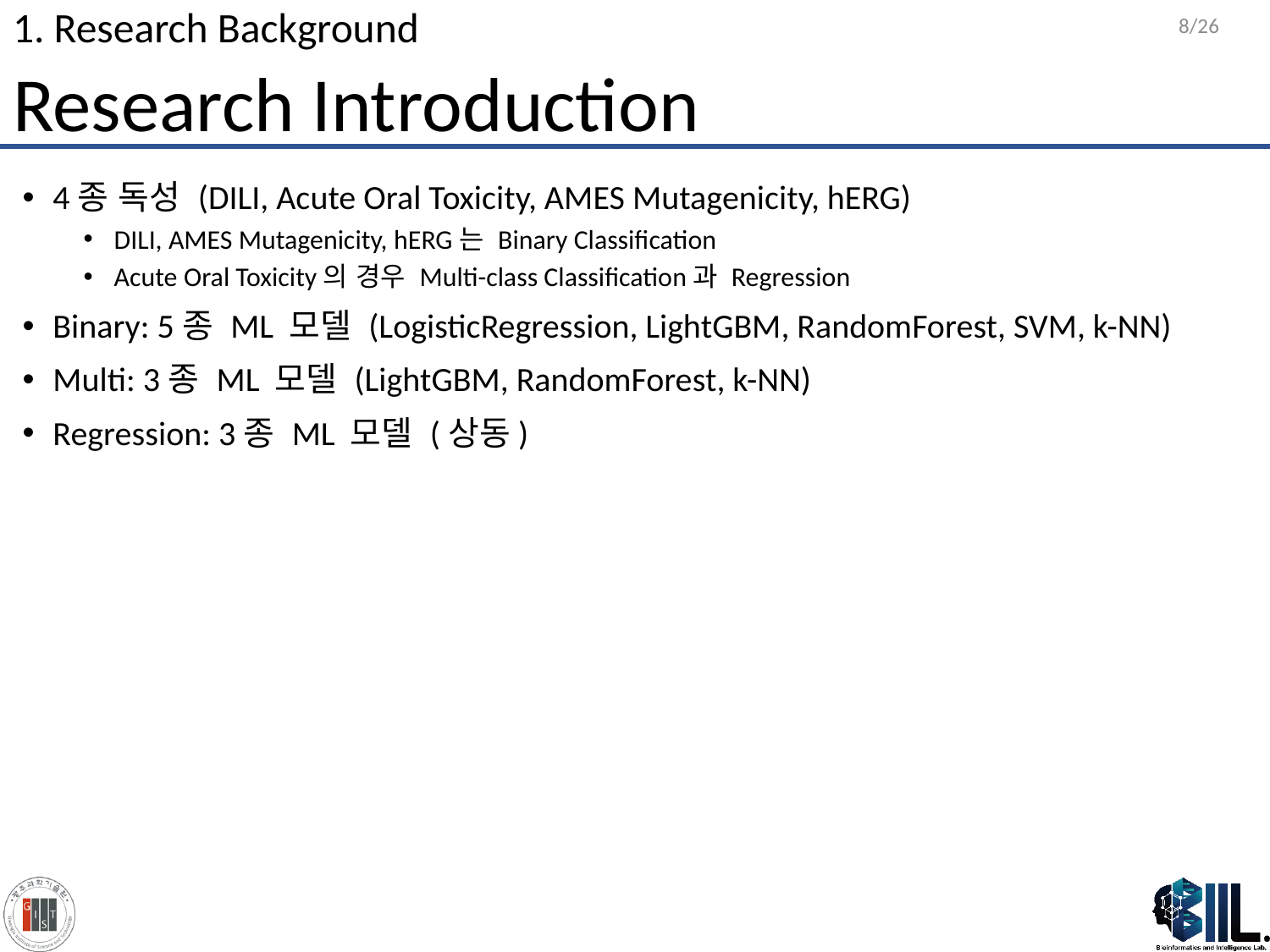

8/26
# 1. Research Background
Research Introduction
4종 독성 (DILI, Acute Oral Toxicity, AMES Mutagenicity, hERG)
DILI, AMES Mutagenicity, hERG는 Binary Classification
Acute Oral Toxicity의 경우 Multi-class Classification과 Regression
Binary: 5종 ML 모델 (LogisticRegression, LightGBM, RandomForest, SVM, k-NN)
Multi: 3종 ML 모델 (LightGBM, RandomForest, k-NN)
Regression: 3종 ML 모델 (상동)